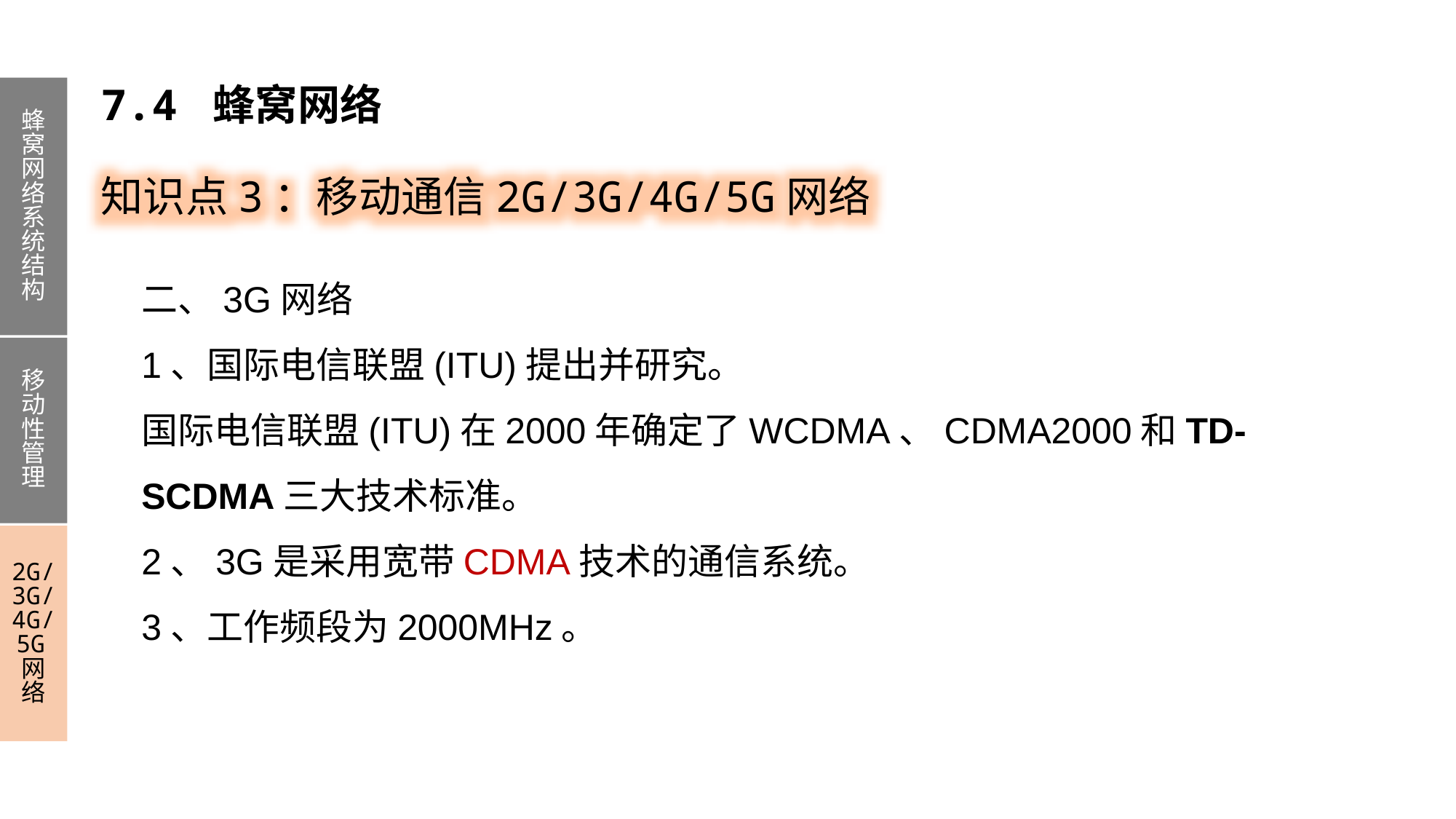

7.4 蜂窝网络
蜂窝网络系统结构
移动性管理
2G/3G/4G/5G网络
知识点3：移动通信2G/3G/4G/5G网络
二、3G网络
1、国际电信联盟(ITU)提出并研究。
国际电信联盟(ITU)在2000年确定了WCDMA、CDMA2000和TD-SCDMA三大技术标准。
2、3G是采用宽带CDMA技术的通信系统。
3、工作频段为2000MHz。